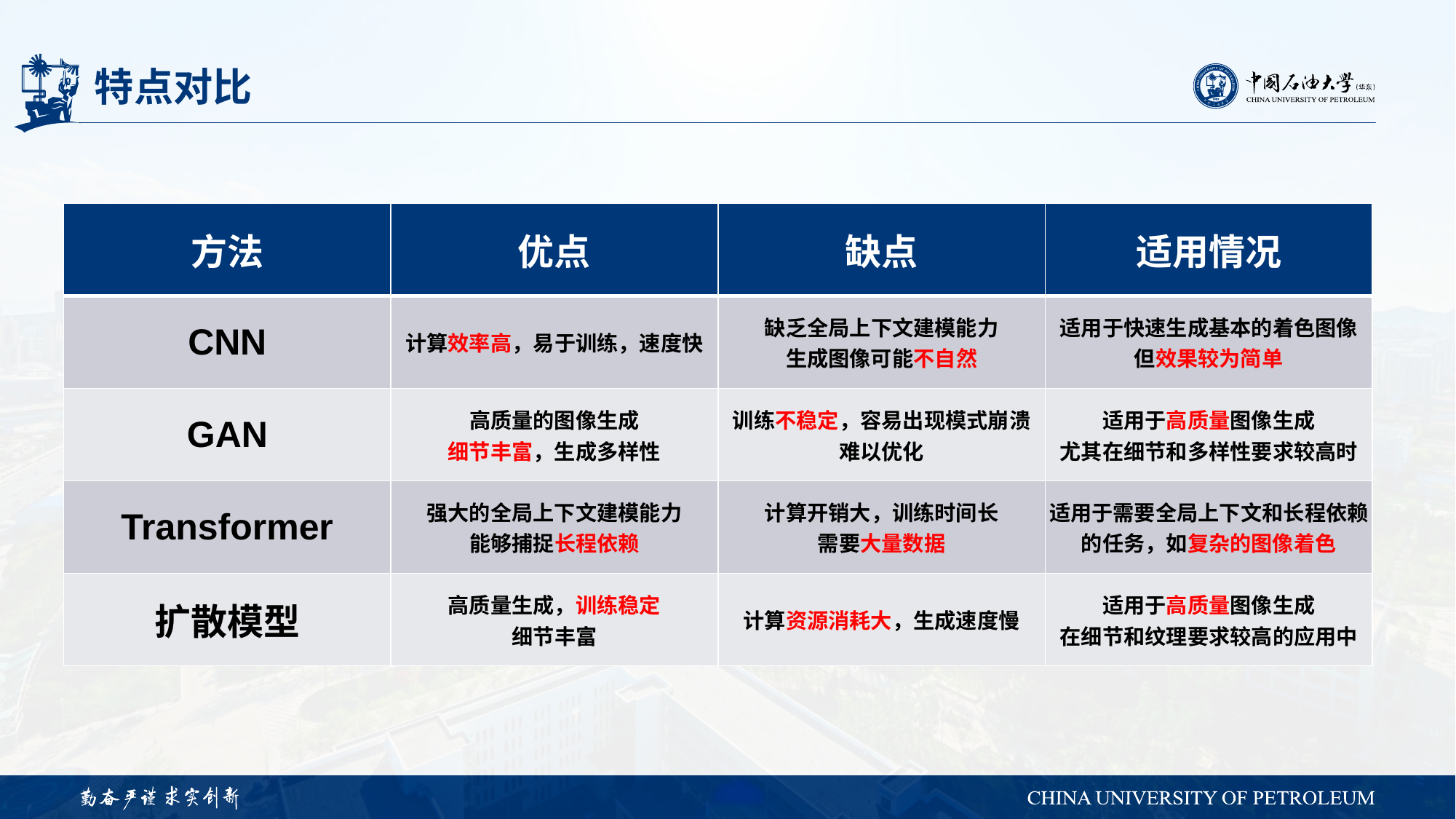

# 特点对比
| 方法 | 优点 | 缺点 | 适用情况 |
| --- | --- | --- | --- |
| CNN | 计算效率高，易于训练，速度快 | 缺乏全局上下文建模能力 生成图像可能不自然 | 适用于快速生成基本的着色图像 但效果较为简单 |
| GAN | 高质量的图像生成 细节丰富，生成多样性 | 训练不稳定，容易出现模式崩溃 难以优化 | 适用于高质量图像生成 尤其在细节和多样性要求较高时 |
| Transformer | 强大的全局上下文建模能力 能够捕捉长程依赖 | 计算开销大，训练时间长 需要大量数据 | 适用于需要全局上下文和长程依赖的任务，如复杂的图像着色 |
| 扩散模型 | 高质量生成，训练稳定 细节丰富 | 计算资源消耗大，生成速度慢 | 适用于高质量图像生成 在细节和纹理要求较高的应用中 |